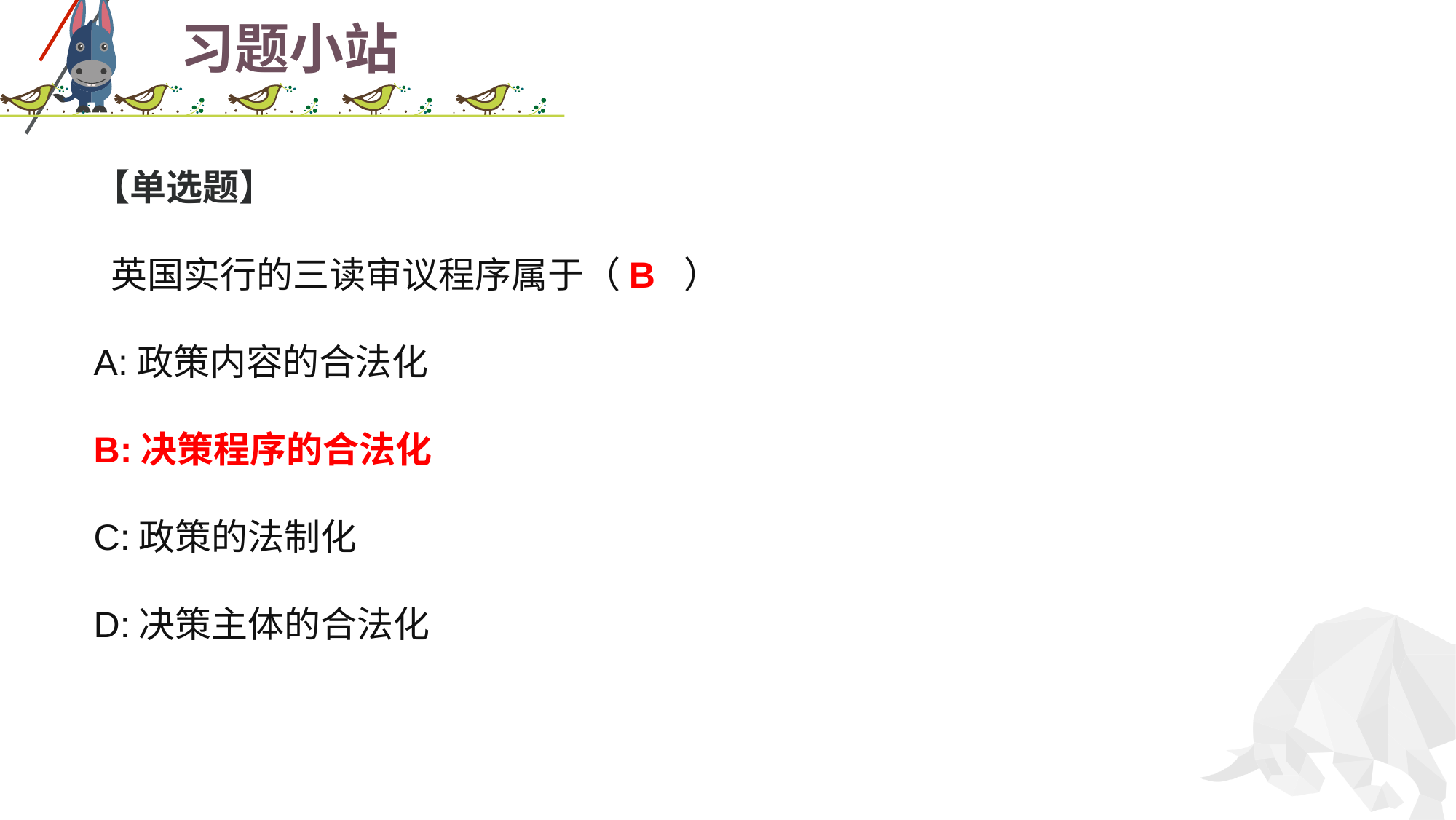

# 习题小站

【单选题】
 英国实行的三读审议程序属于（B  ）
A:政策内容的合法化
B:决策程序的合法化
C:政策的法制化
D:决策主体的合法化